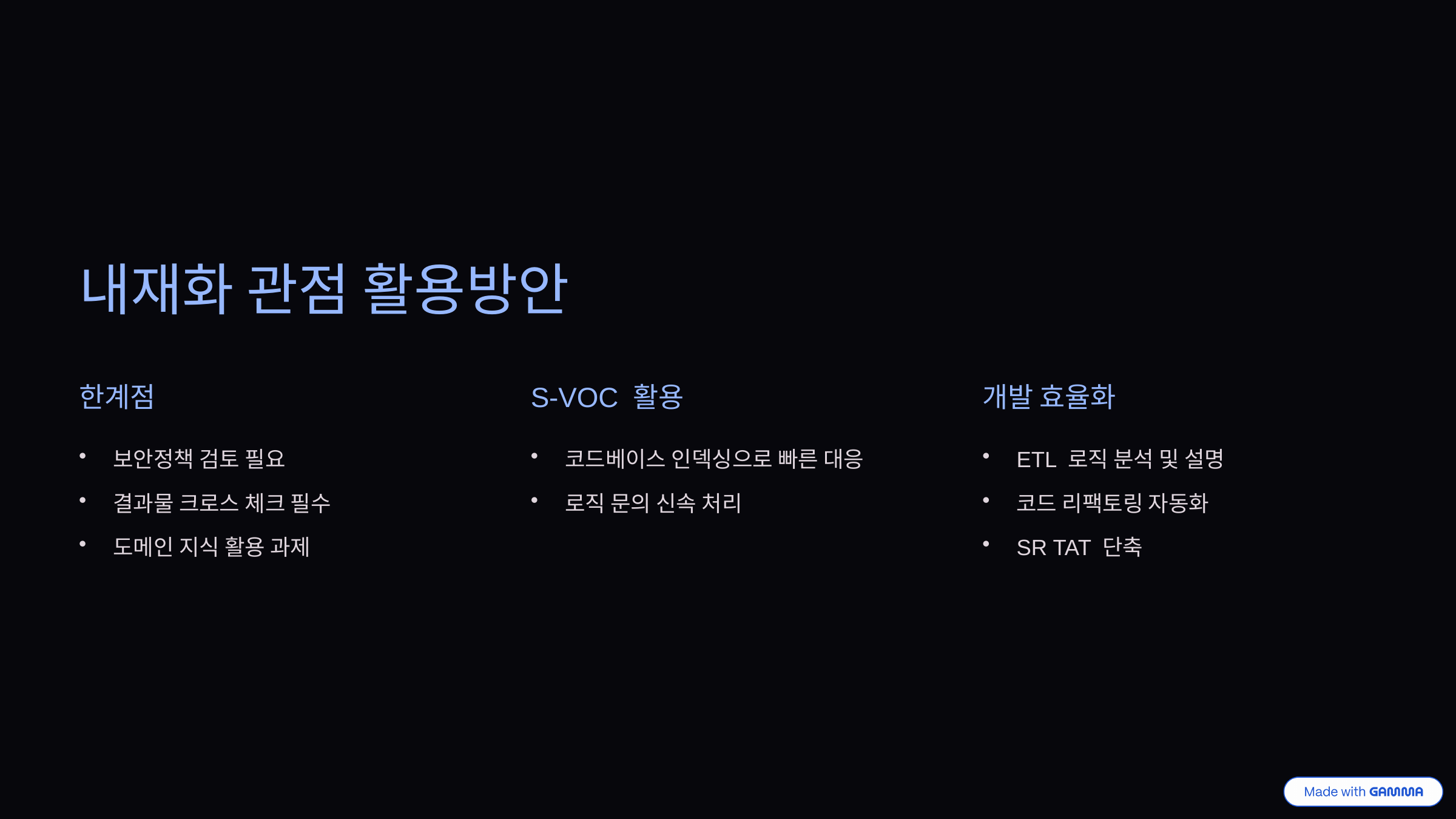

내재화 관점 활용방안
한계점
S-VOC 활용
개발 효율화
보안정책 검토 필요
코드베이스 인덱싱으로 빠른 대응
ETL 로직 분석 및 설명
결과물 크로스 체크 필수
로직 문의 신속 처리
코드 리팩토링 자동화
도메인 지식 활용 과제
SR TAT 단축